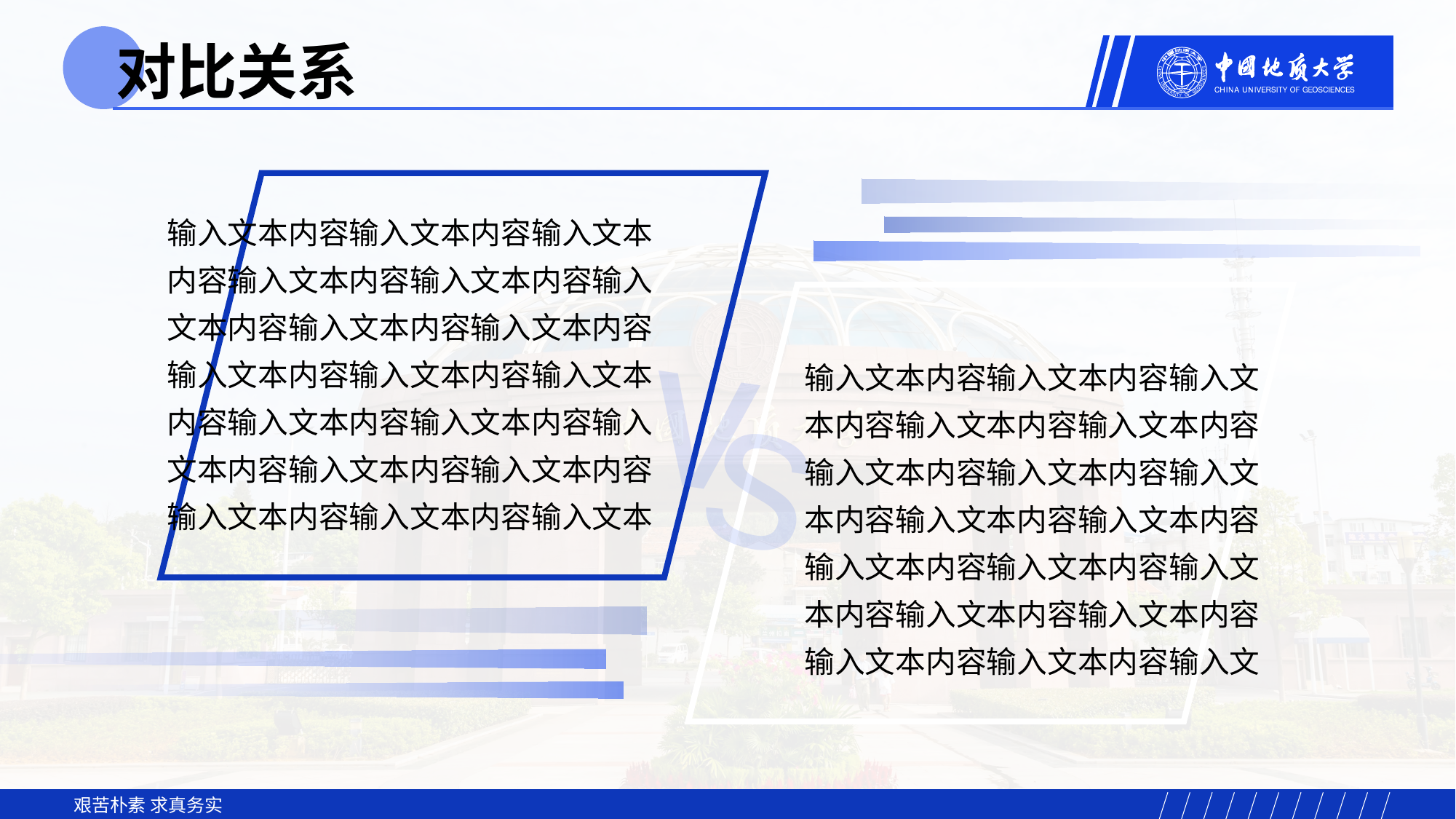

对比关系

输入文本内容输入文本内容输入文本内容输入文本内容输入文本内容输入文本内容输入文本内容输入文本内容输入文本内容输入文本内容输入文本内容输入文本内容输入文本内容输入文本内容输入文本内容输入文本内容输入文本内容输入文本内容输入文本
v

s
输入文本内容输入文本内容输入文本内容输入文本内容输入文本内容输入文本内容输入文本内容输入文本内容输入文本内容输入文本内容输入文本内容输入文本内容输入文本内容输入文本内容输入文本内容输入文本内容输入文本内容输入文